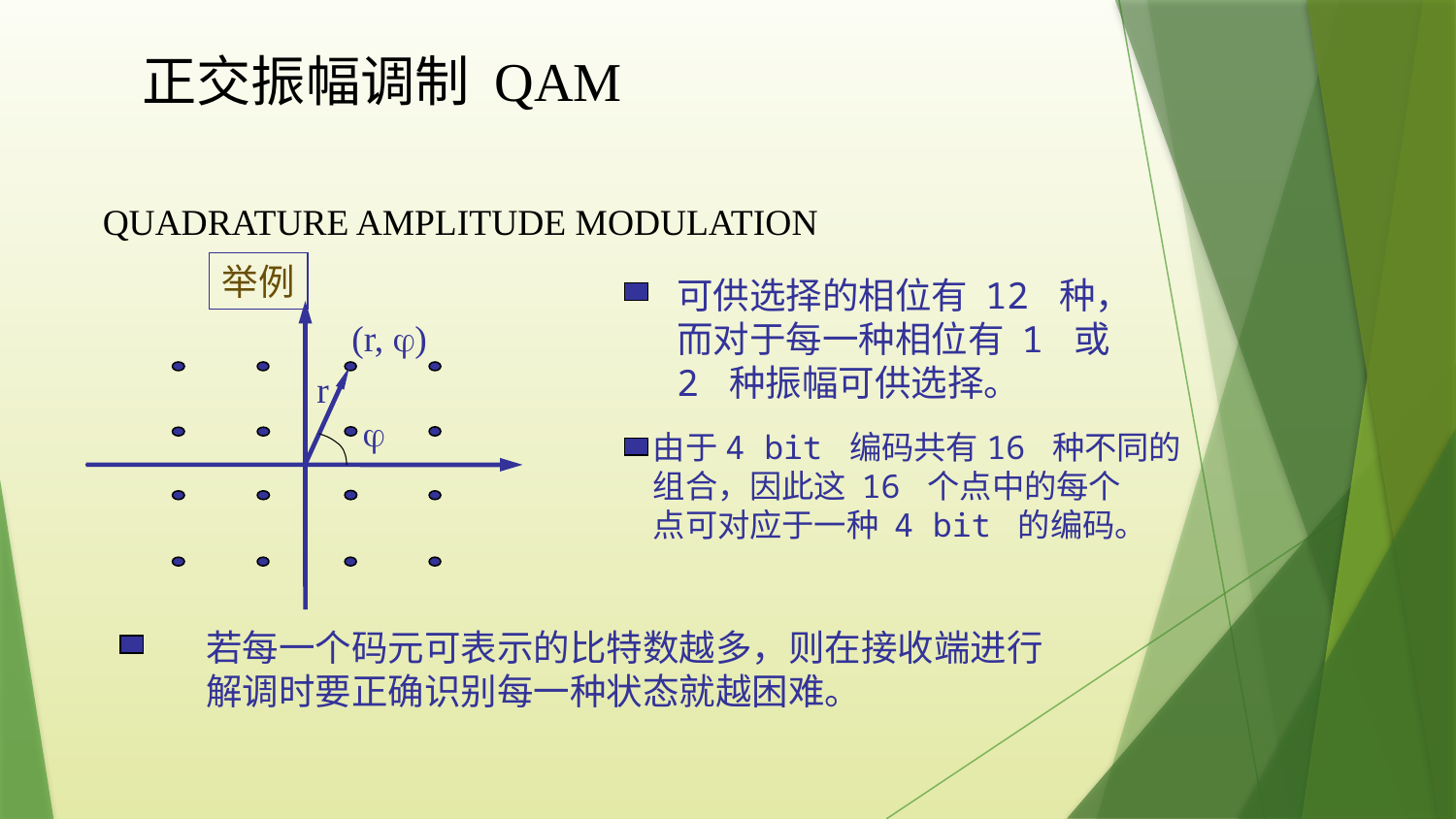

# 正交振幅调制 QAM
QUADRATURE AMPLITUDE MODULATION
举例
可供选择的相位有 12 种，
而对于每一种相位有 1 或
2 种振幅可供选择。

(r, ϕ)
r

ϕ
由于4 bit 编码共有16 种不同的
组合，因此这 16 个点中的每个
点可对应于一种 4 bit 的编码。

若每一个码元可表示的比特数越多，则在接收端进行
解调时要正确识别每一种状态就越困难。